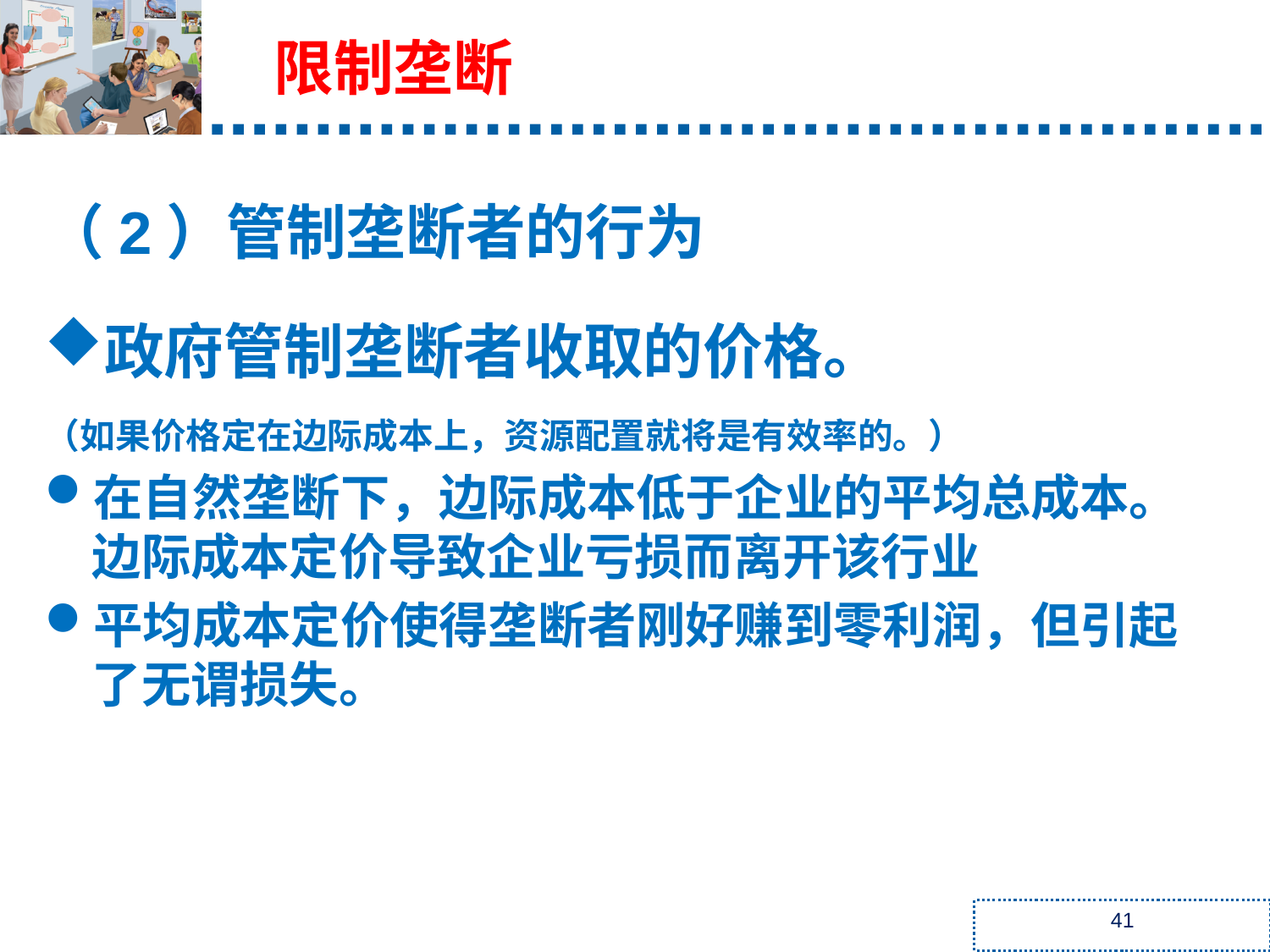

限制垄断
（2）管制垄断者的行为
政府管制垄断者收取的价格。
（如果价格定在边际成本上，资源配置就将是有效率的。）
在自然垄断下，边际成本低于企业的平均总成本。边际成本定价导致企业亏损而离开该行业
平均成本定价使得垄断者刚好赚到零利润，但引起了无谓损失。

41